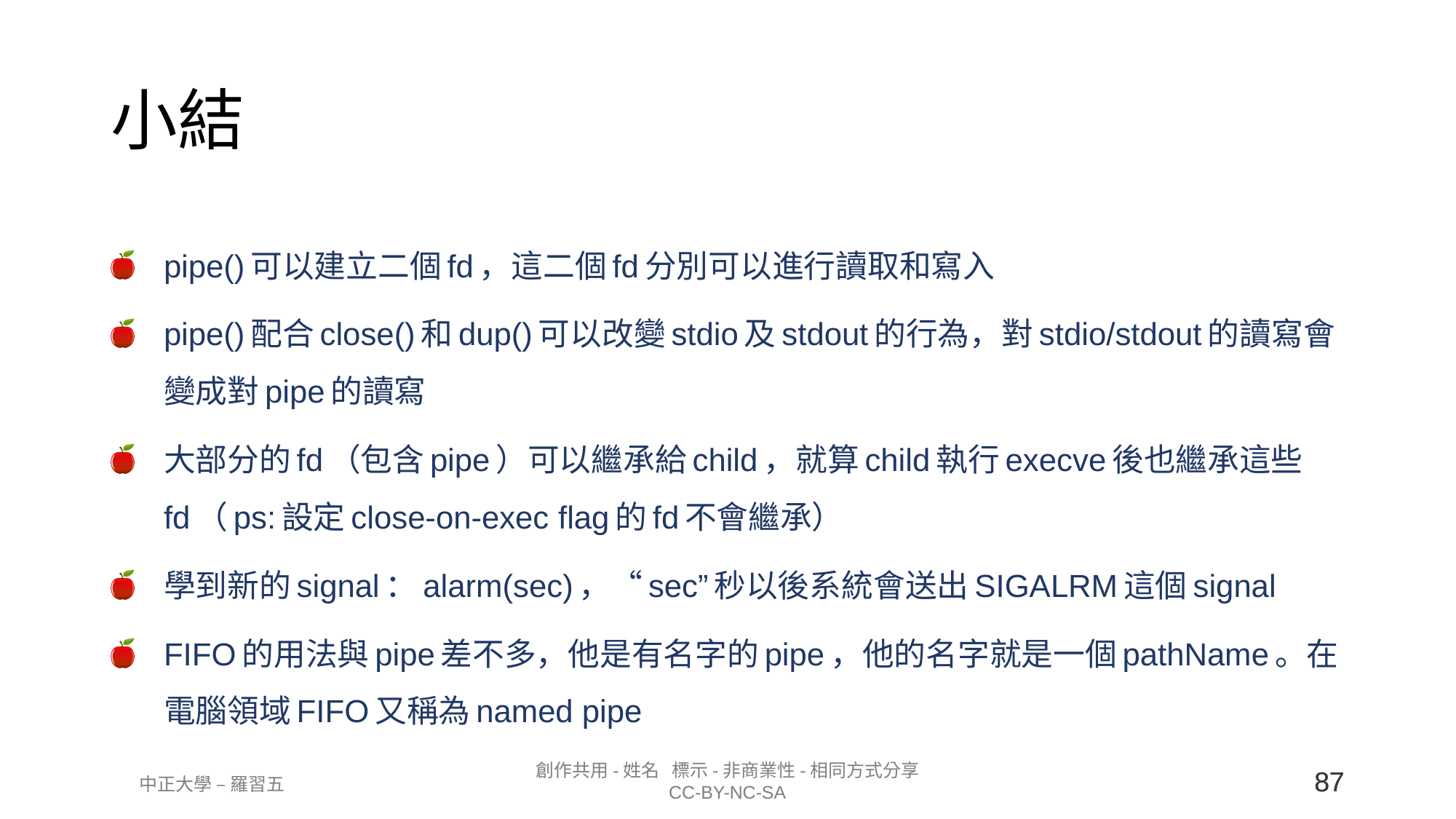

# 小結
pipe()可以建立二個fd，這二個fd分別可以進行讀取和寫入
pipe()配合close()和dup()可以改變stdio及stdout的行為，對stdio/stdout的讀寫會變成對pipe的讀寫
大部分的fd（包含pipe）可以繼承給child，就算child執行execve後也繼承這些fd（ps:設定close-on-exec flag的fd不會繼承）
學到新的signal：alarm(sec)，“sec”秒以後系統會送出SIGALRM這個signal
FIFO的用法與pipe差不多，他是有名字的pipe，他的名字就是一個pathName。在電腦領域FIFO又稱為named pipe